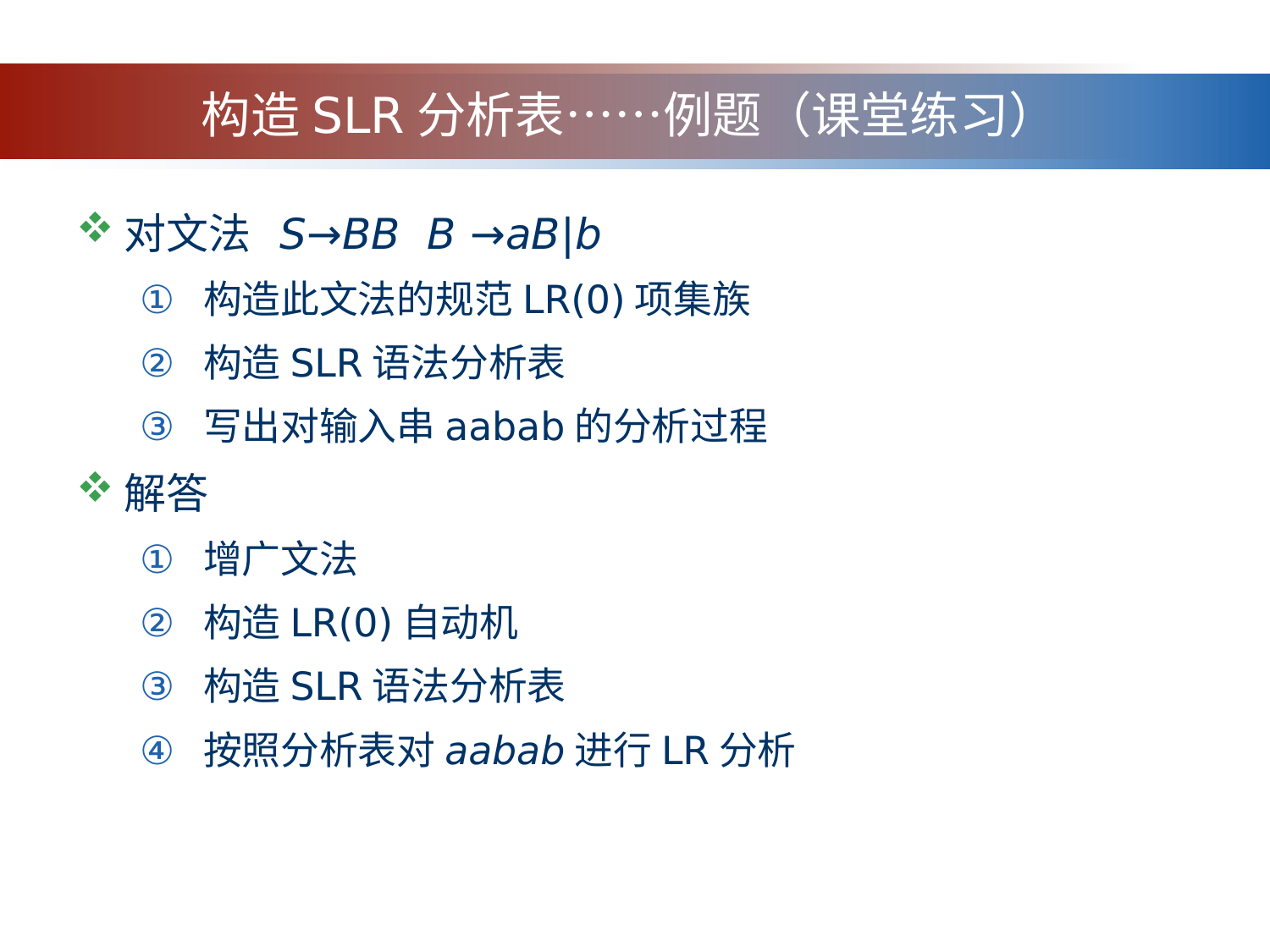

# 构造SLR分析表……例题（课堂练习）
对文法  S→BB  B →aB|b
构造此文法的规范LR(0)项集族
构造SLR语法分析表
写出对输入串aabab的分析过程
解答
增广文法
构造LR(0)自动机
构造SLR语法分析表
按照分析表对aabab进行LR分析